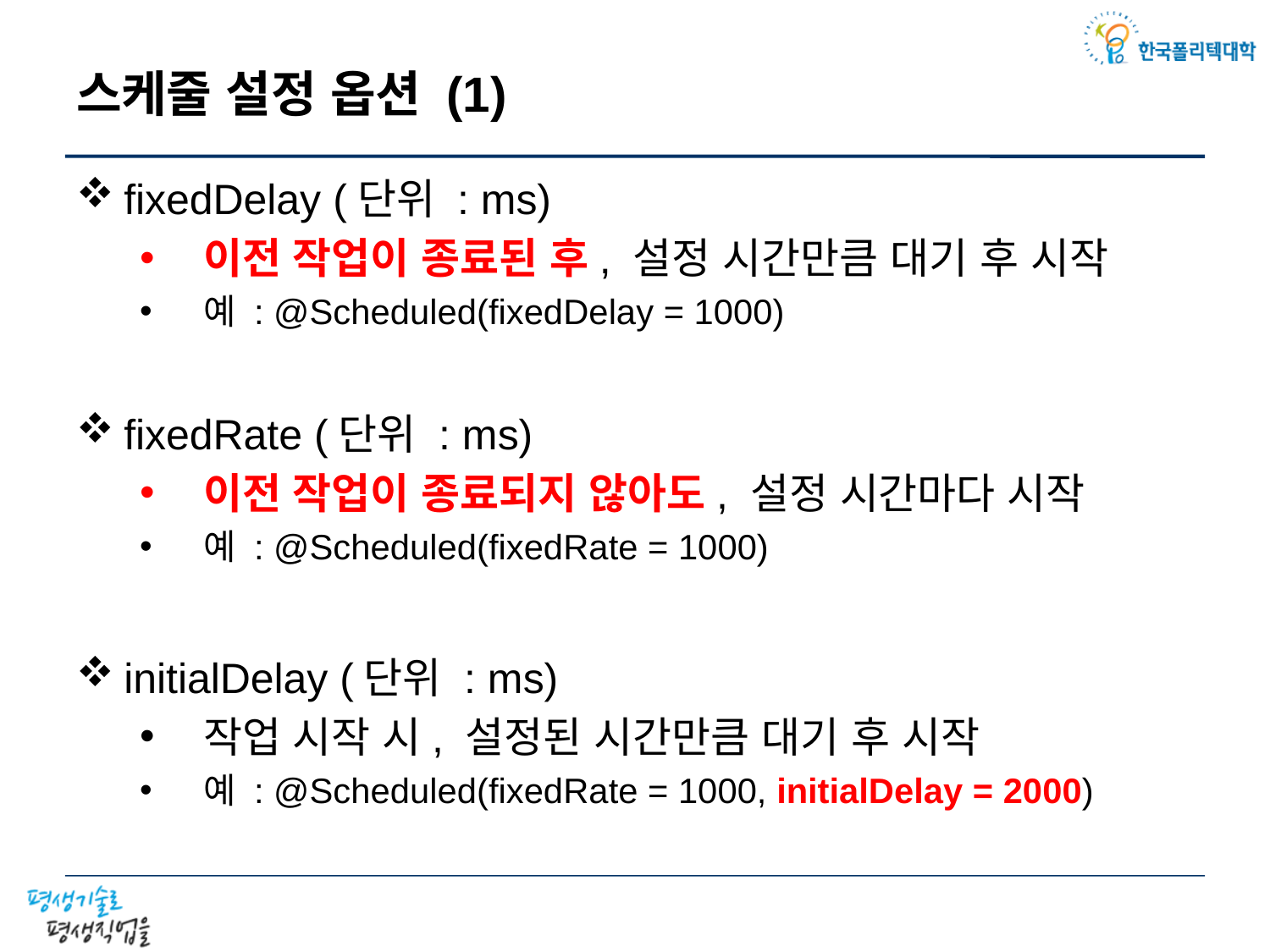

# 스케줄 설정 옵션 (1)
fixedDelay (단위 : ms)
이전 작업이 종료된 후, 설정 시간만큼 대기 후 시작
예 : @Scheduled(fixedDelay = 1000)

fixedRate (단위 : ms)
이전 작업이 종료되지 않아도, 설정 시간마다 시작
예 : @Scheduled(fixedRate = 1000)

initialDelay (단위 : ms)
작업 시작 시, 설정된 시간만큼 대기 후 시작
예 : @Scheduled(fixedRate = 1000, initialDelay = 2000)